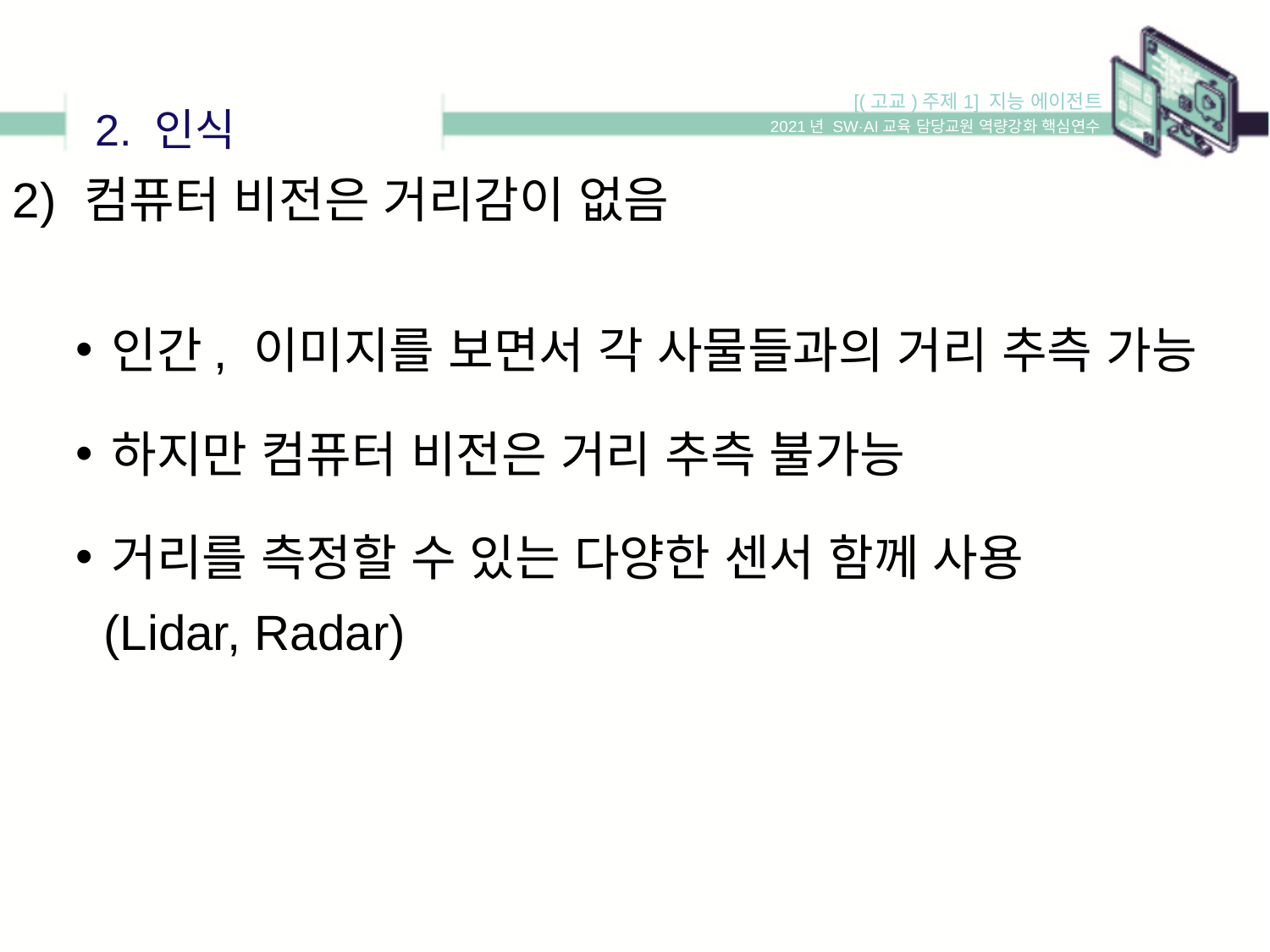

[(고교)주제1] 지능 에이전트
2. 인식
2021년 SW·AI교육 담당교원 역량강화 핵심연수
컴퓨터 비전은 거리감이 없음

인간, 이미지를 보면서 각 사물들과의 거리 추측 가능
하지만 컴퓨터 비전은 거리 추측 불가능
거리를 측정할 수 있는 다양한 센서 함께 사용
  (Lidar, Radar)